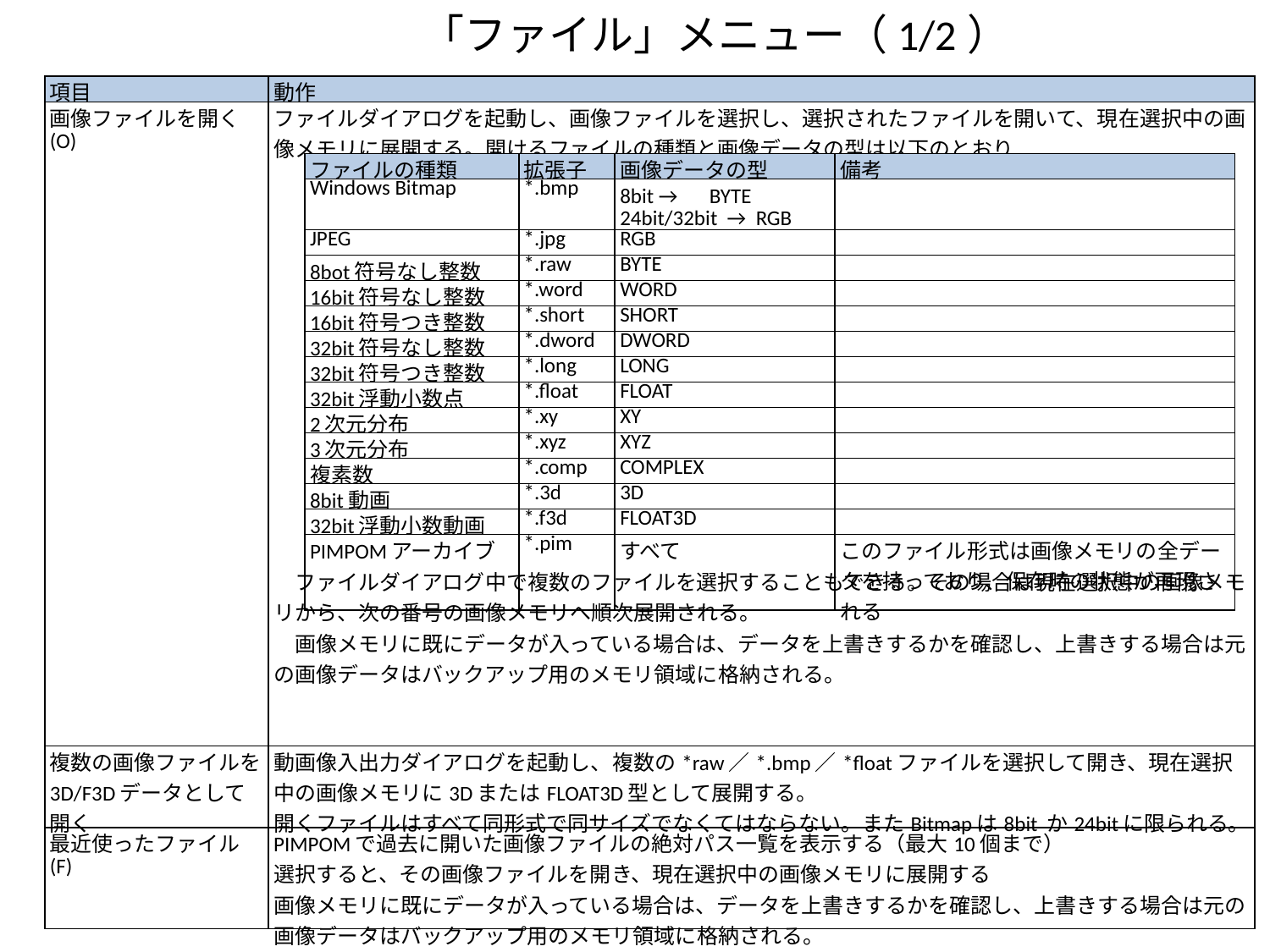

「ファイル」メニュー（1/2）
| 項目 | 動作 |
| --- | --- |
| 画像ファイルを開く(O) | ファイルダイアログを起動し、画像ファイルを選択し、選択されたファイルを開いて、現在選択中の画像メモリに展開する。開けるファイルの種類と画像データの型は以下のとおり 　ファイルダイアログ中で複数のファイルを選択することもできる。その場合は現在選択中の画像メモリから、次の番号の画像メモリへ順次展開される。 　画像メモリに既にデータが入っている場合は、データを上書きするかを確認し、上書きする場合は元の画像データはバックアップ用のメモリ領域に格納される。 |
| 複数の画像ファイルを3D/F3Dデータとして開く | 動画像入出力ダイアログを起動し、複数の\*raw／\*.bmp／\*floatファイルを選択して開き、現在選択中の画像メモリに3DまたはFLOAT3D型として展開する。 開くファイルはすべて同形式で同サイズでなくてはならない。またBitmapは8bit か24bitに限られる。 |
| 最近使ったファイル(F) | PIMPOMで過去に開いた画像ファイルの絶対パス一覧を表示する（最大10個まで） 選択すると、その画像ファイルを開き、現在選択中の画像メモリに展開する 画像メモリに既にデータが入っている場合は、データを上書きするかを確認し、上書きする場合は元の画像データはバックアップ用のメモリ領域に格納される。 |
| ファイルの種類 | 拡張子 | 画像データの型 | 備考 |
| --- | --- | --- | --- |
| Windows Bitmap | \*.bmp | 8bit →　BYTE 24bit/32bit → RGB |  |
| JPEG | \*.jpg | RGB |  |
| 8bot符号なし整数 | \*.raw | BYTE |  |
| 16bit符号なし整数 | \*.word | WORD |  |
| 16bit符号つき整数 | \*.short | SHORT |  |
| 32bit符号なし整数 | \*.dword | DWORD |  |
| 32bit符号つき整数 | \*.long | LONG |  |
| 32bit浮動小数点 | \*.float | FLOAT |  |
| 2次元分布 | \*.xy | XY |  |
| 3次元分布 | \*.xyz | XYZ |  |
| 複素数 | \*.comp | COMPLEX |  |
| 8bit動画 | \*.3d | 3D |  |
| 32bit浮動小数動画 | \*.f3d | FLOAT3D |  |
| PIMPOMアーカイブ | \*.pim | すべて | このファイル形式は画像メモリの全データを持っており、保存時の状態が再現される |